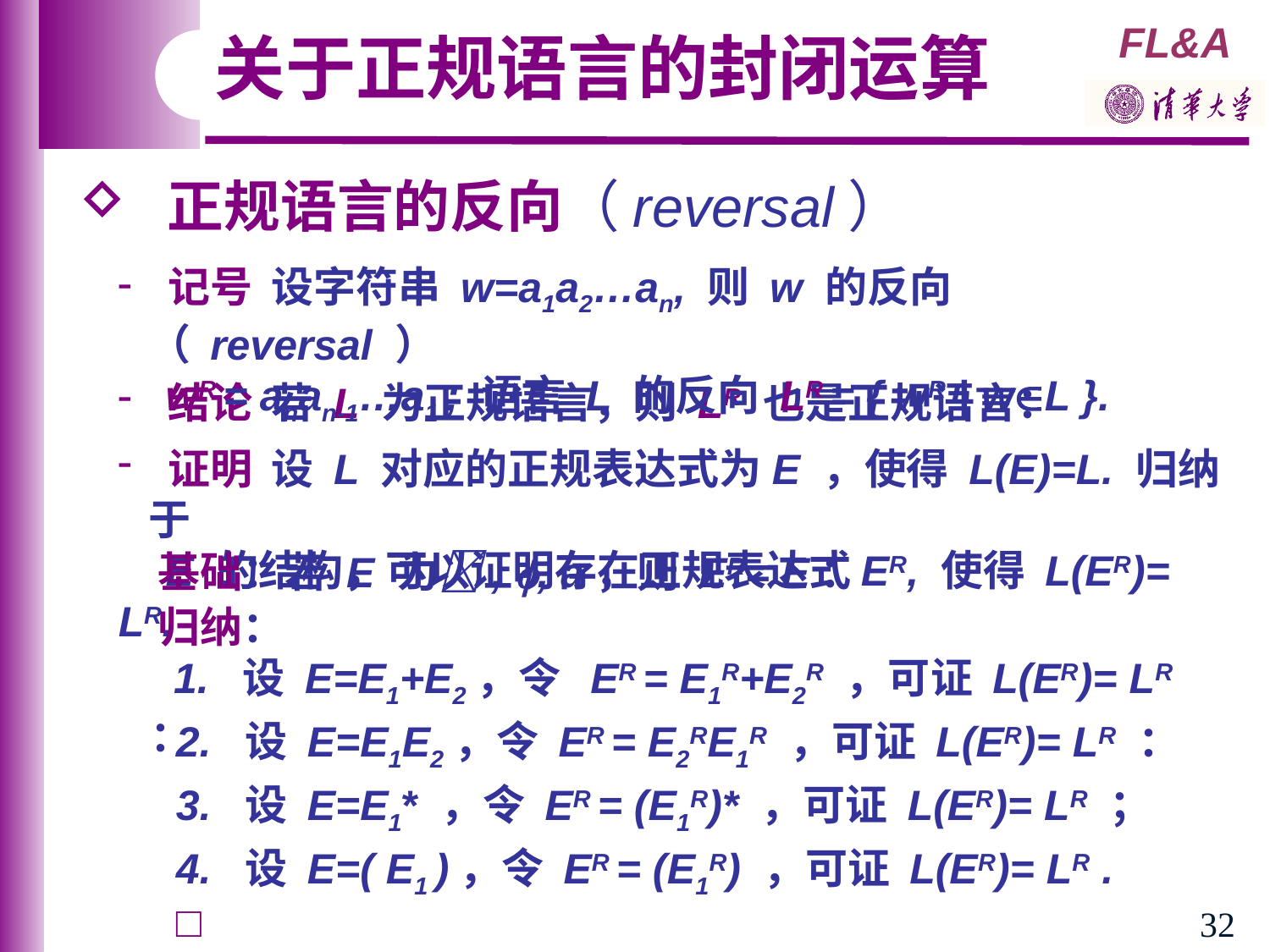

关于正规语言的封闭运算
  正规语言的反向（reversal）
 记号  设字符串 w=a1a2…an, 则 w 的反向（ reversal ）
    wR = anan-1…a1 ; 语言 L 的反向 LR = { wR | w∈L }.
 结论  若 L 为正规语言，则 LR 也是正规语言：
 证明  设 L 对应的正规表达式为E ，使得 L(E)=L. 归纳于
    E 的结构，可以证明存在正规表达式ER, 使得 L(ER)= LR.
　   基础：若 E 为ε, φ, a，则 ER= E：
　   归纳：
  1.  设 E=E1+E2，令  ER = E1R+E2R ，可证 L(ER)= LR ：
2.  设 E=E1E2，令 ER = E2RE1R ，可证 L(ER)= LR ：
3.  设 E=E1* ，令 ER = (E1R)* ，可证 L(ER)= LR ；
4.  设 E=( E1 )，令 ER = (E1R) ，可证 L(ER)= LR .
□
32